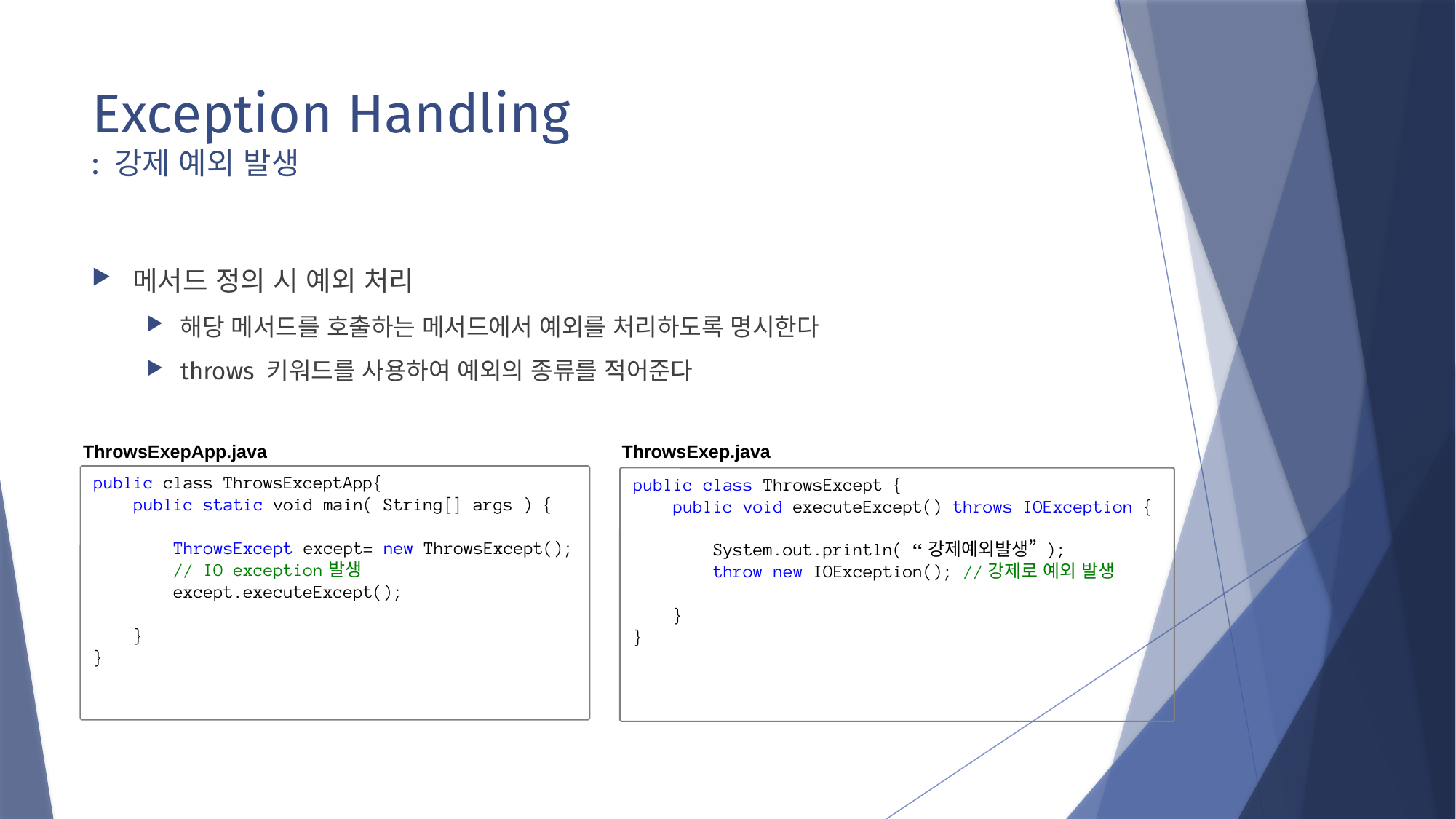

# Exception Handling : 강제 예외 발생
메서드 정의 시 예외 처리
해당 메서드를 호출하는 메서드에서 예외를 처리하도록 명시한다
throws 키워드를 사용하여 예외의 종류를 적어준다
ThrowsExepApp.java
ThrowsExep.java
public class ThrowsExceptApp{
    public static void main( String[] args ) {
        ThrowsExcept except= new ThrowsExcept();
        // IO exception발생
        except.executeExcept();
    }
}

public class ThrowsExcept {
    public void executeExcept() throws IOException {
        System.out.println( “강제예외발생” );
        throw new IOException(); //강제로 예외 발생
    }
}